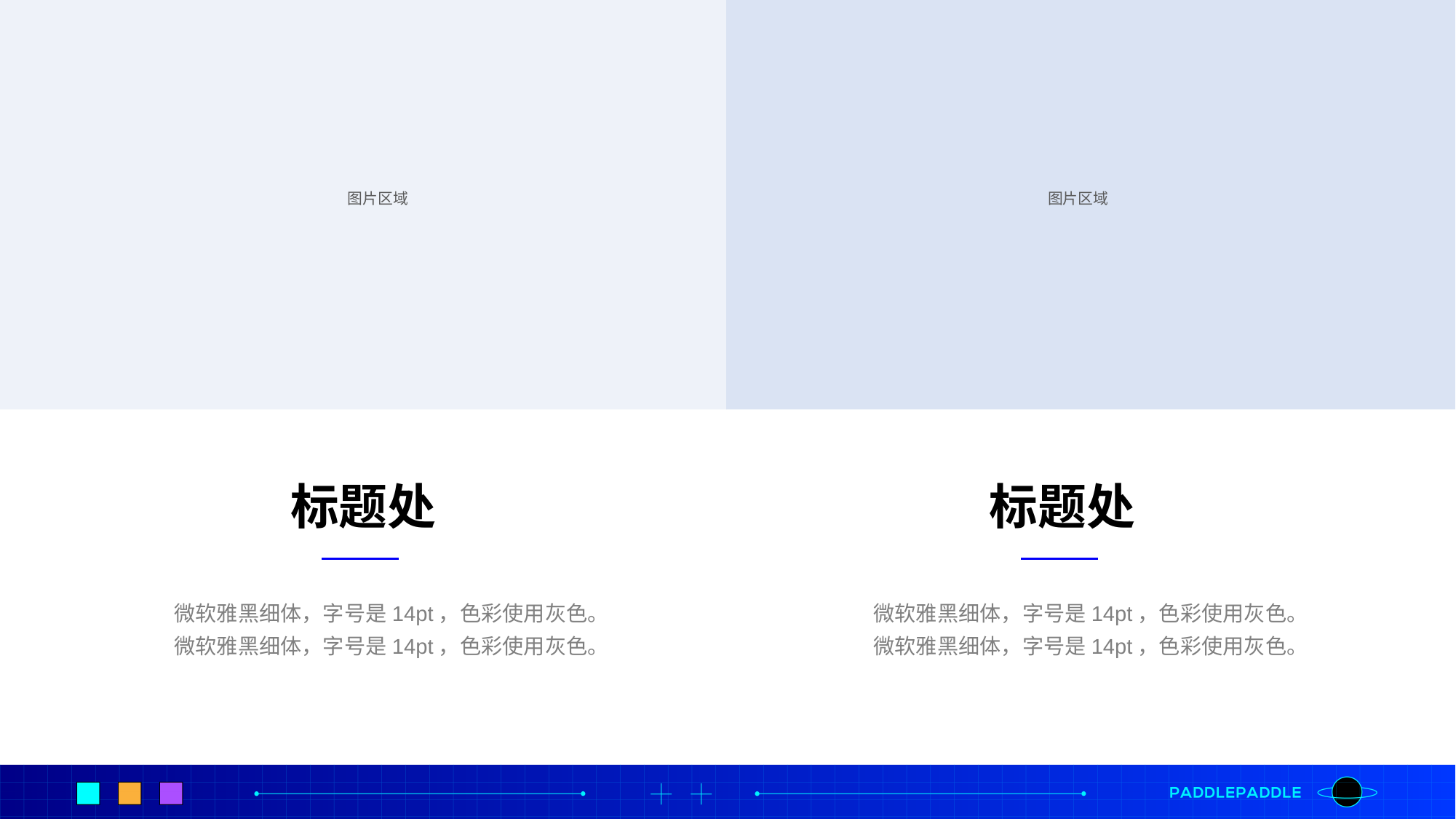

图片区域
图片区域
标题处
微软雅黑细体，字号是14pt，色彩使用灰色。微软雅黑细体，字号是14pt，色彩使用灰色。

标题处
微软雅黑细体，字号是14pt，色彩使用灰色。微软雅黑细体，字号是14pt，色彩使用灰色。